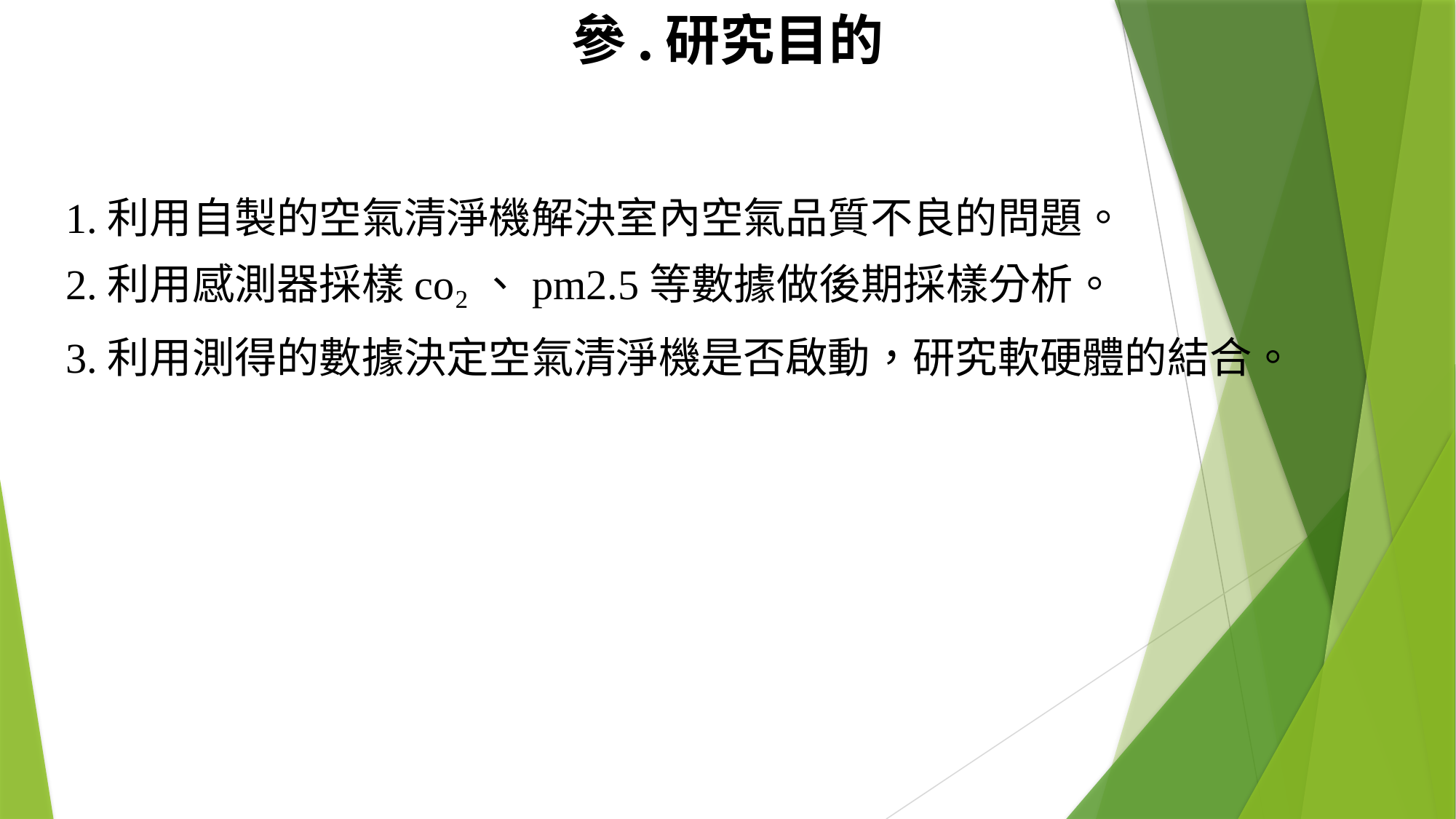

# 參.研究目的
1.利用自製的空氣清淨機解決室內空氣品質不良的問題。
2.利用感測器採樣co₂、pm2.5等數據做後期採樣分析。
3.利用測得的數據決定空氣清淨機是否啟動，研究軟硬體的結合。